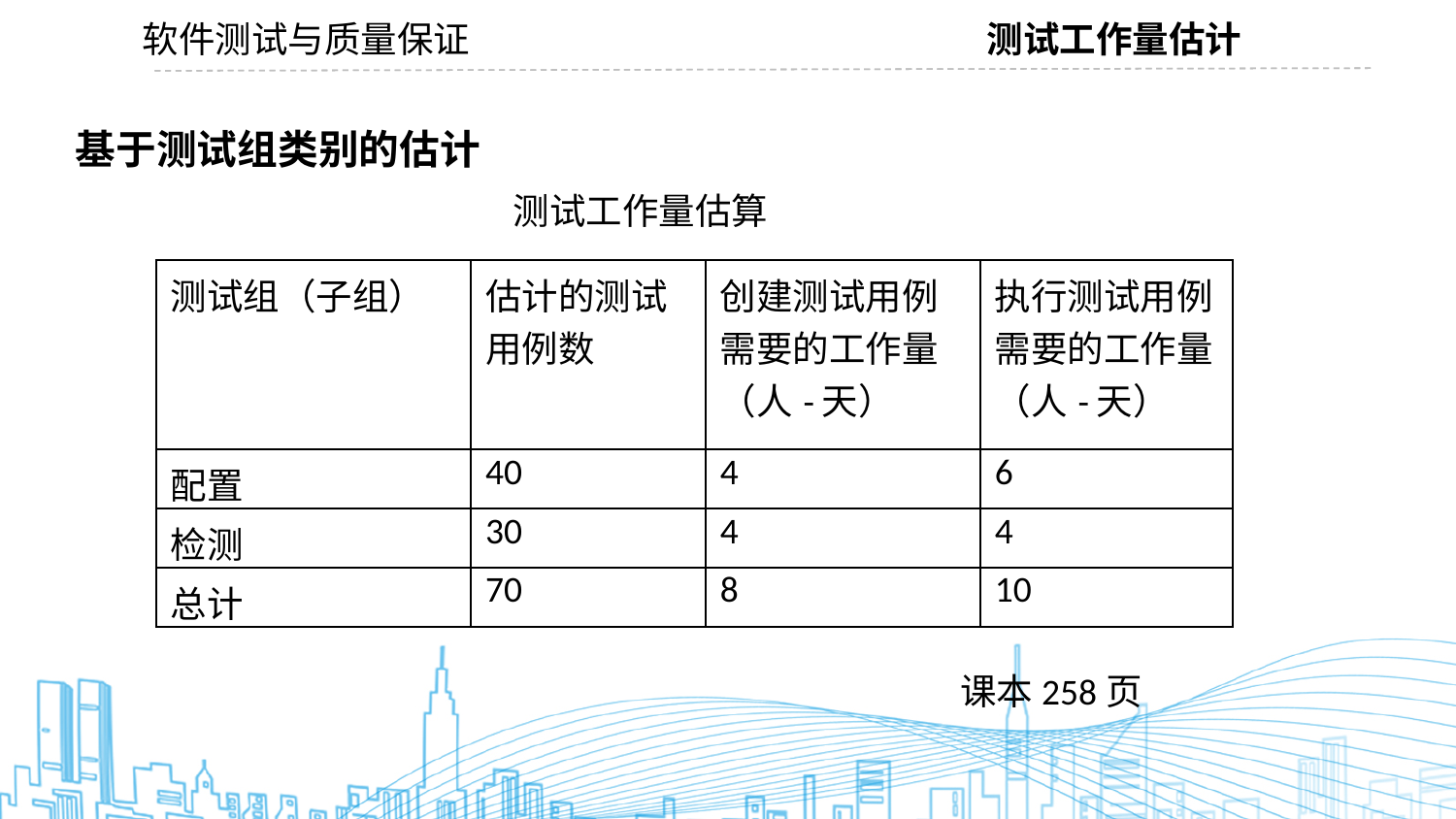

软件测试与质量保证
测试工作量估计
基于测试组类别的估计
测试工作量估算
| 测试组（子组） | 估计的测试用例数 | 创建测试用例需要的工作量（人-天） | 执行测试用例需要的工作量（人-天） |
| --- | --- | --- | --- |
| 配置 | 40 | 4 | 6 |
| 检测 | 30 | 4 | 4 |
| 总计 | 70 | 8 | 10 |
课本258页